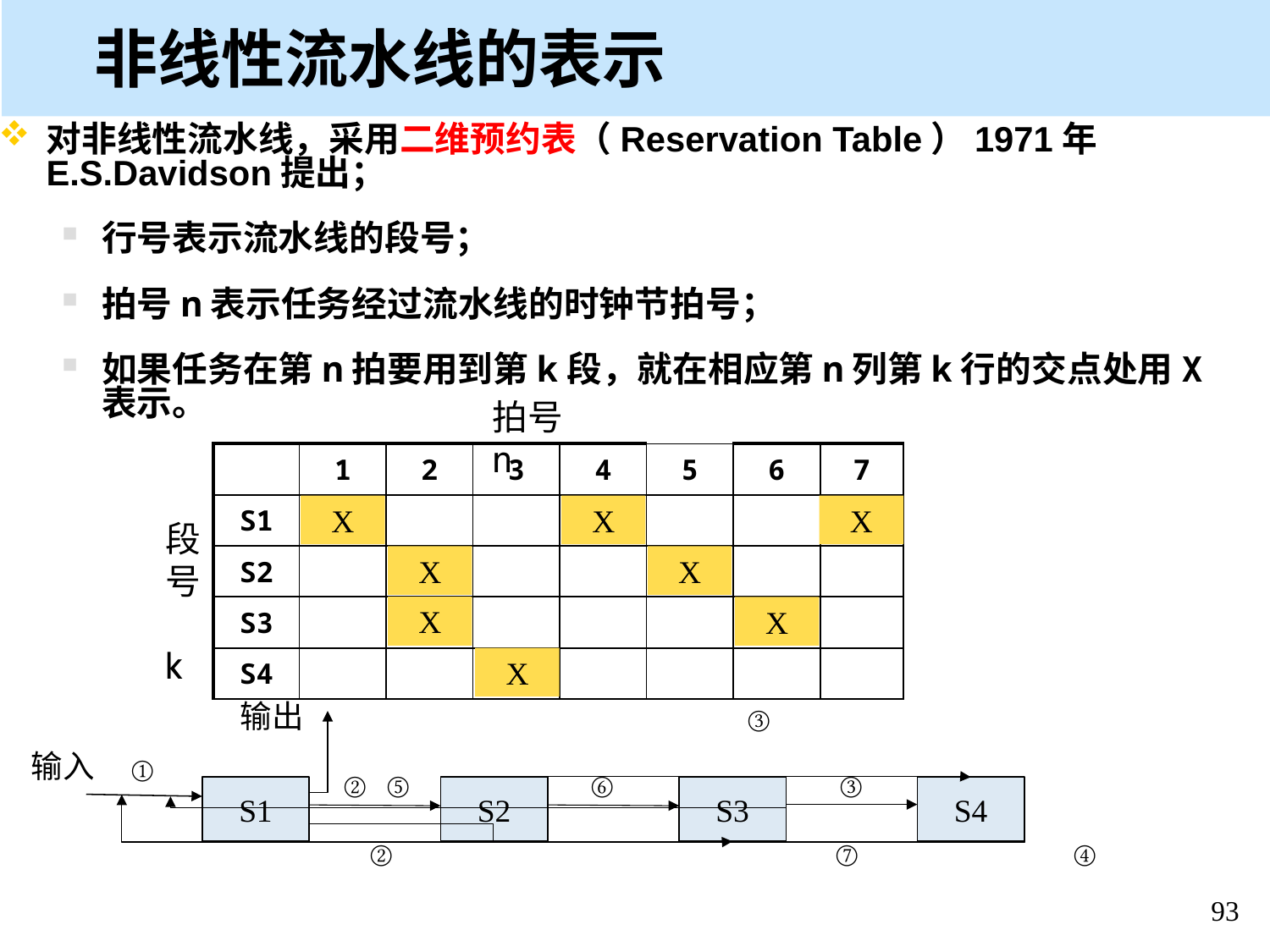

非线性流水线的表示
对非线性流水线，采用二维预约表（Reservation Table）1971年E.S.Davidson提出；
行号表示流水线的段号；
拍号n表示任务经过流水线的时钟节拍号；
如果任务在第n拍要用到第k段，就在相应第n列第k行的交点处用X表示。

拍号n
|  | 1 | 2 | 3 | 4 | 5 | 6 | 7 |
| --- | --- | --- | --- | --- | --- | --- | --- |
| S1 | X |  |  | X |  |  | X |
| S2 |  | X |  |  | X |  |  |
| S3 |  | X |  |  |  | X |  |
| S4 |  |  | X |  |  |  |  |
X
X
X
段号 k
X
X
X
X
X
输出
③

输入
①
②
⑤
⑥
③
S1
S2
S3
S4

②
⑦
④